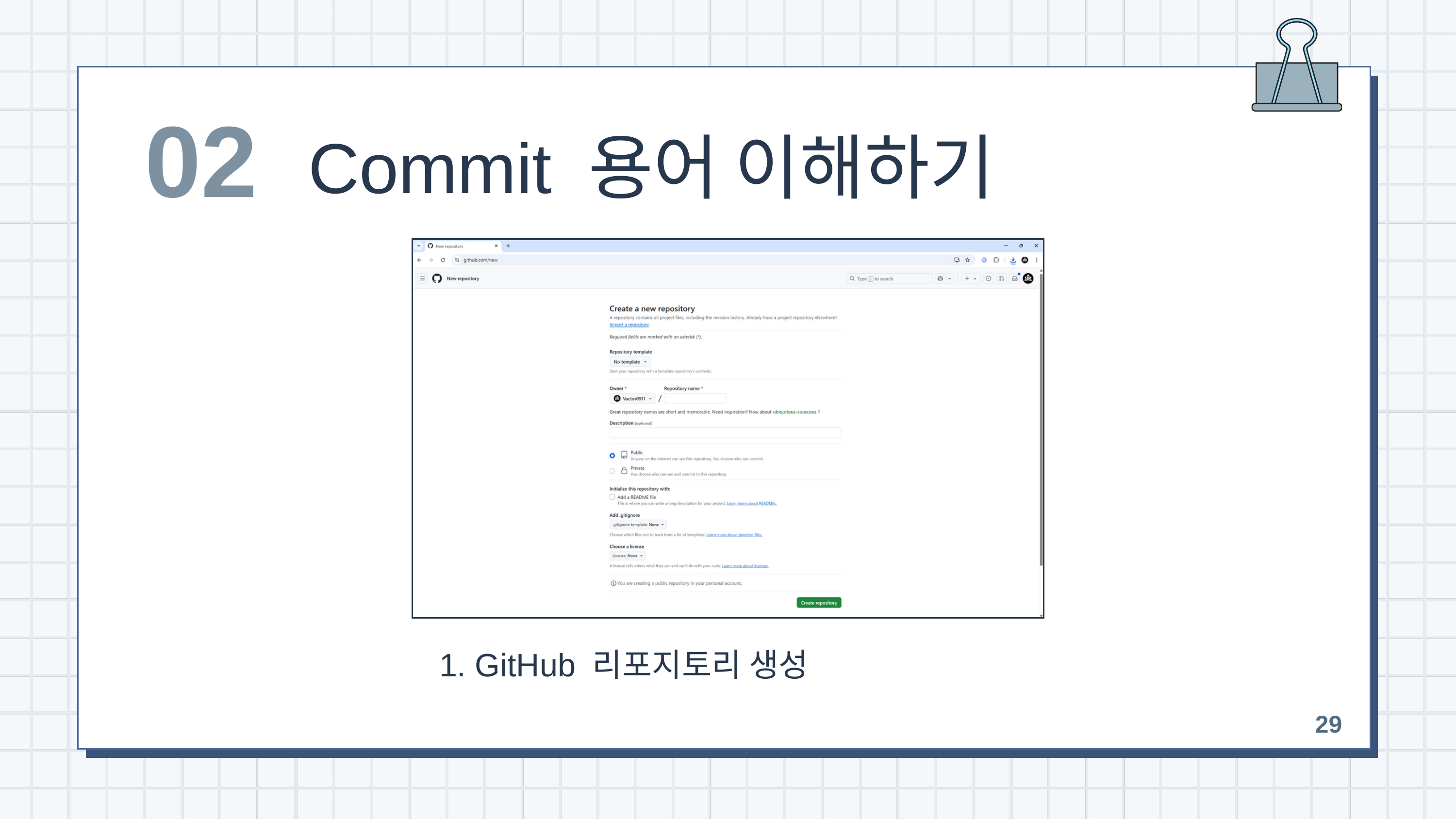

02
Commit 용어 이해하기

   1. GitHub 리포지토리 생성
29